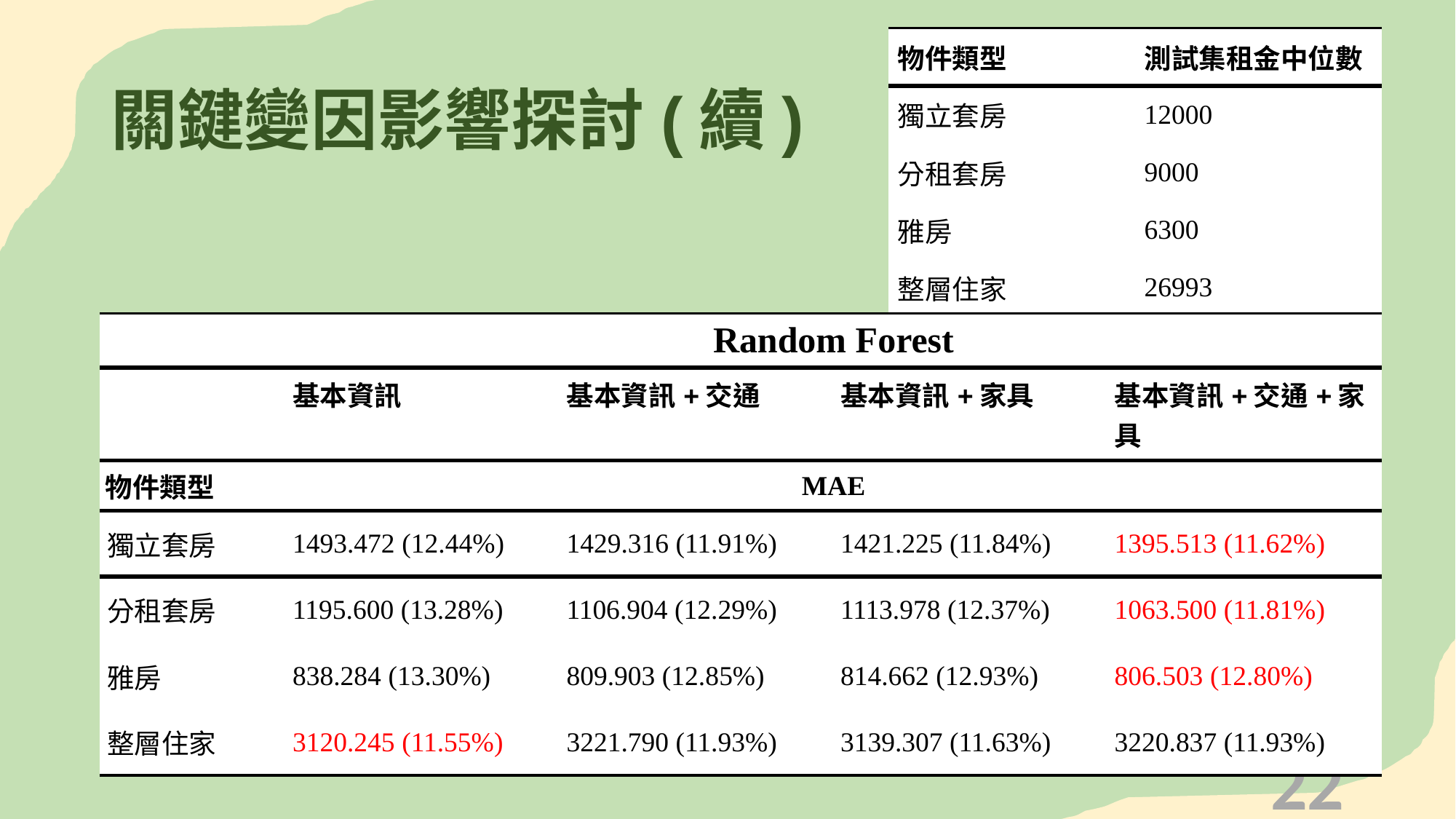

| 物件類型 | 測試集租金中位數 |
| --- | --- |
| 獨立套房 | 12000 |
| 分租套房 | 9000 |
| 雅房 | 6300 |
| 整層住家 | 26993 |
# 關鍵變因影響探討(續)

|  | Random Forest |  |  |  |
| --- | --- | --- | --- | --- |
|  | 基本資訊 | 基本資訊+交通 | 基本資訊+家具 | 基本資訊+交通+家具 |
| 物件類型 | MAE |  |  |  |
| 獨立套房 | 1493.472 (12.44%) | 1429.316 (11.91%) | 1421.225 (11.84%) | 1395.513 (11.62%) |
| 分租套房 | 1195.600 (13.28%) | 1106.904 (12.29%) | 1113.978 (12.37%) | 1063.500 (11.81%) |
| 雅房 | 838.284 (13.30%) | 809.903 (12.85%) | 814.662 (12.93%) | 806.503 (12.80%) |
| 整層住家 | 3120.245 (11.55%) | 3221.790 (11.93%) | 3139.307 (11.63%) | 3220.837 (11.93%) |

22